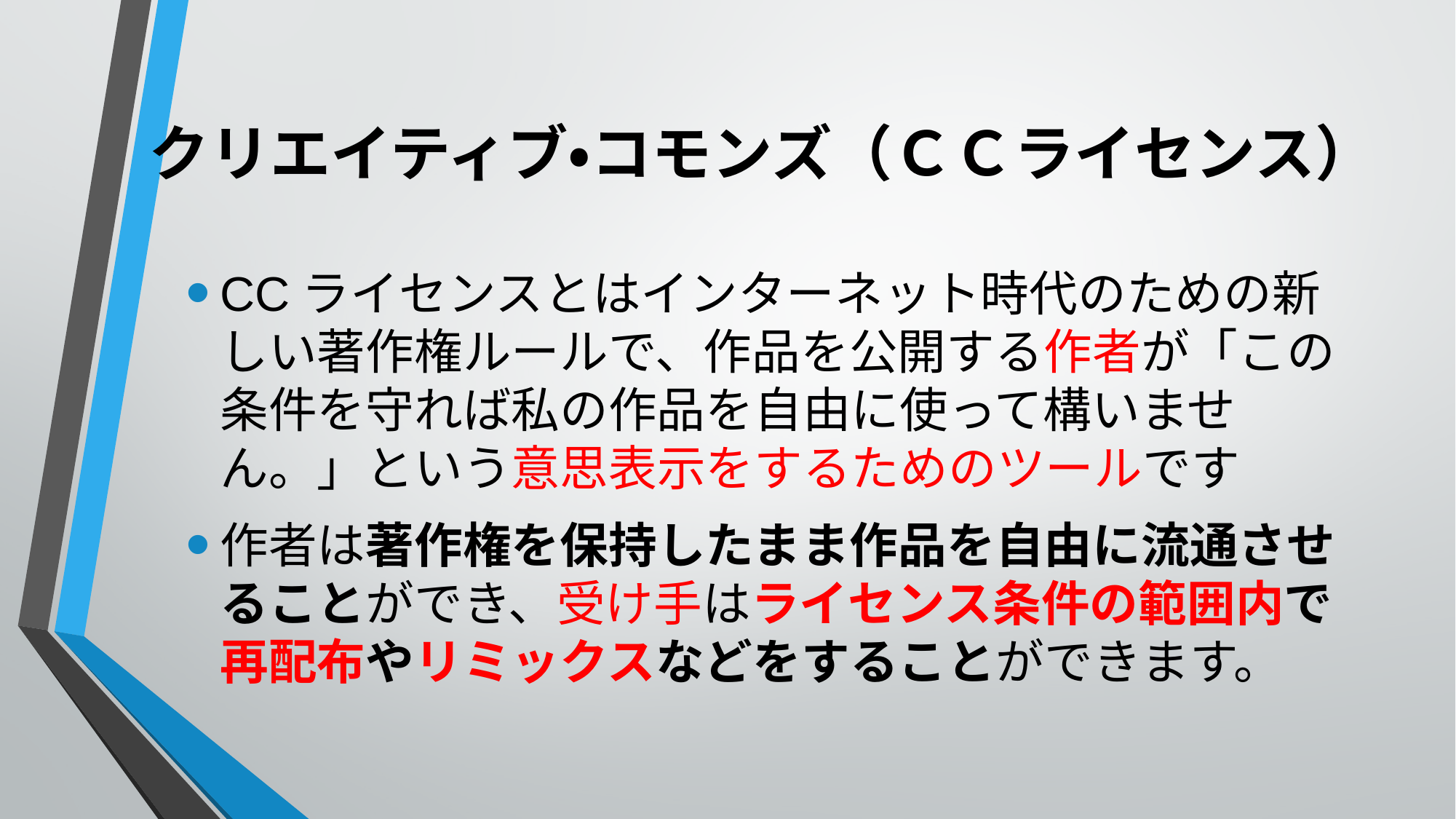

# クリエイティブ・コモンズ（ＣＣライセンス）
CCライセンスとはインターネット時代のための新しい著作権ルールで、作品を公開する作者が「この条件を守れば私の作品を自由に使って構いません。」という意思表示をするためのツールです
作者は著作権を保持したまま作品を自由に流通させることができ、受け手はライセンス条件の範囲内で再配布やリミックスなどをすることができます。